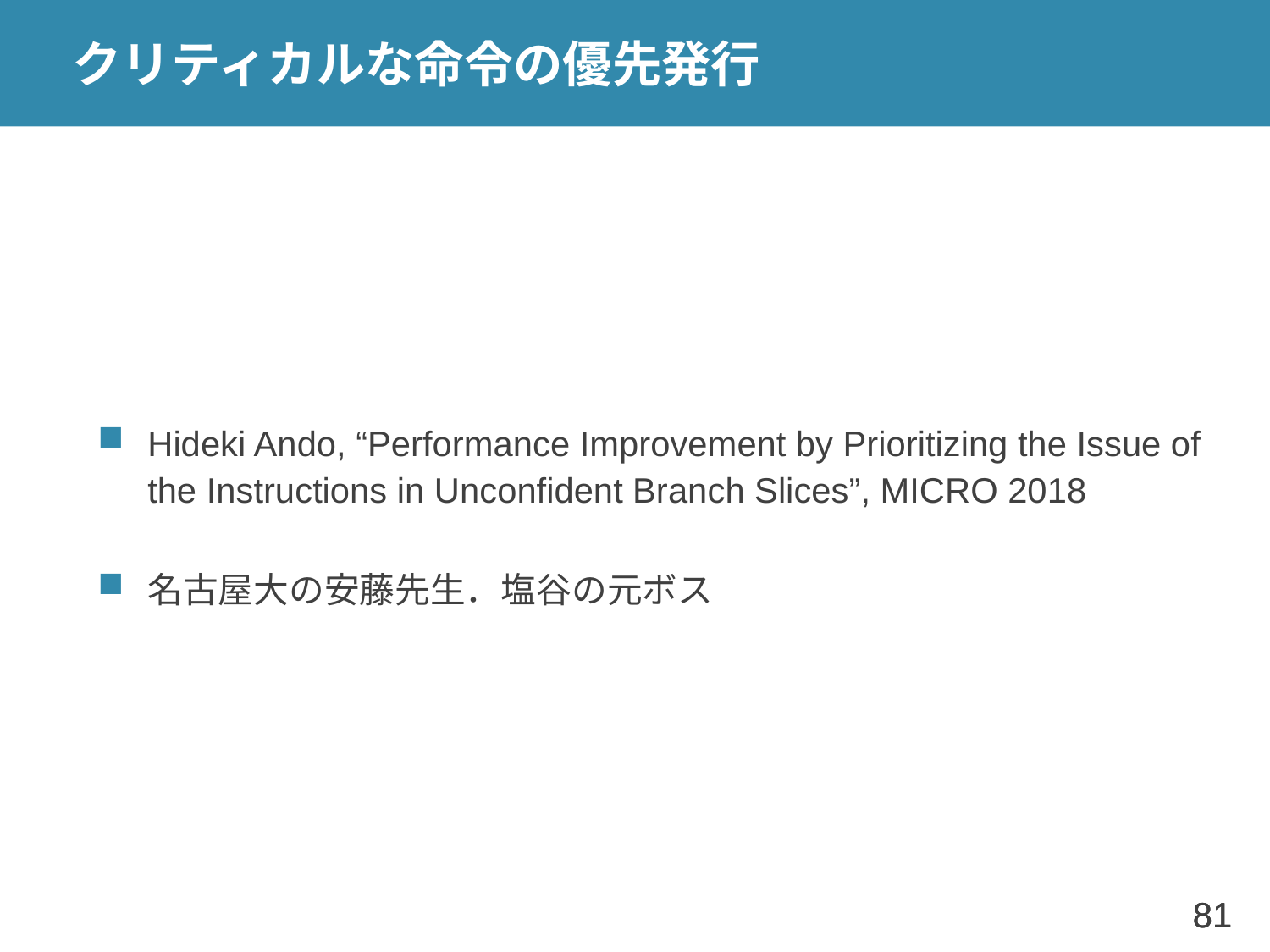

# クリティカルな命令の優先発行
Hideki Ando, “Performance Improvement by Prioritizing the Issue of the Instructions in Unconfident Branch Slices”, MICRO 2018
名古屋大の安藤先生．塩谷の元ボス